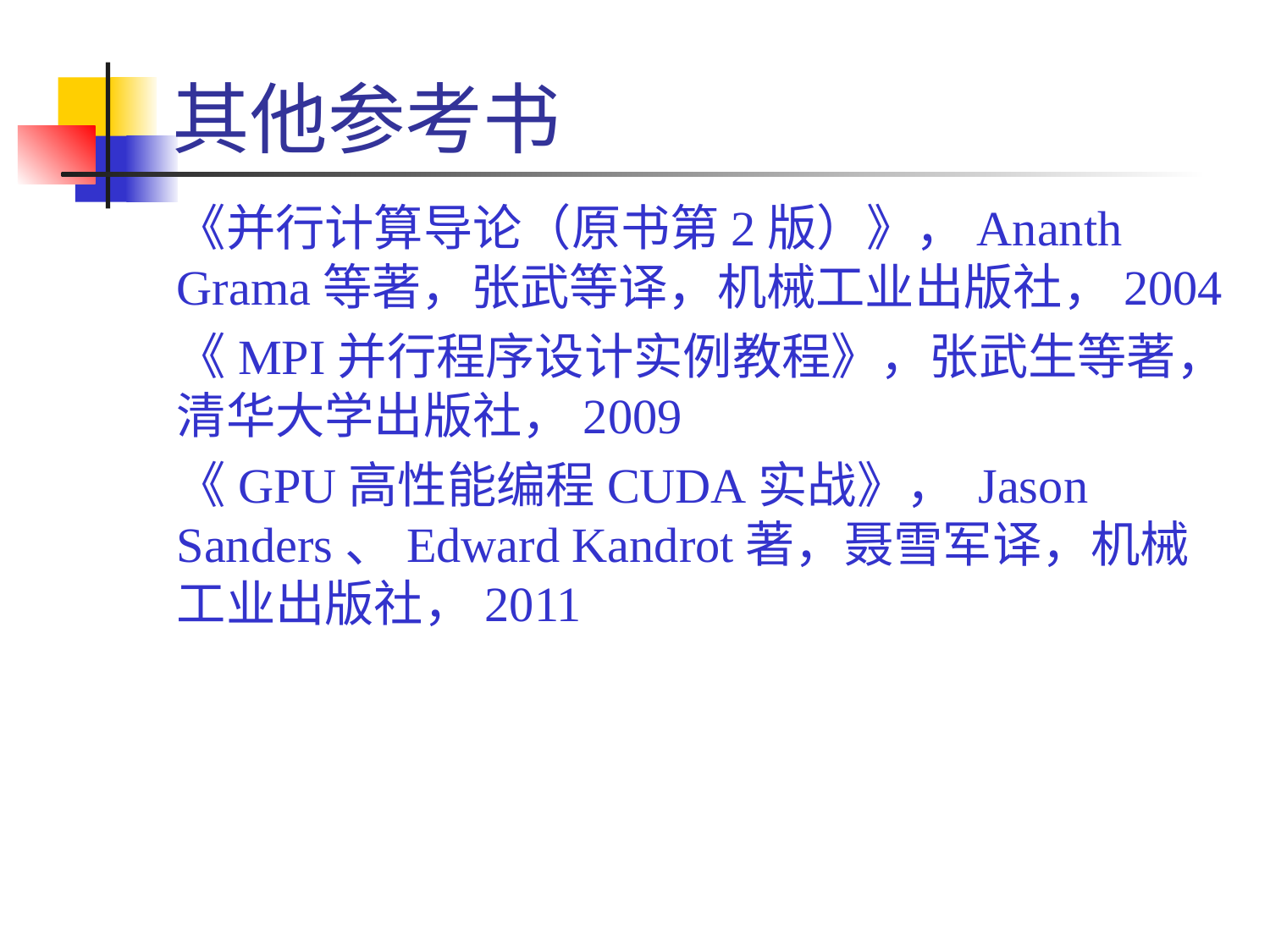

# 其他参考书
《并行计算导论（原书第2版）》，Ananth Grama等著，张武等译，机械工业出版社，2004
《MPI并行程序设计实例教程》，张武生等著，清华大学出版社，2009
《GPU高性能编程CUDA实战》， Jason Sanders、Edward Kandrot著，聂雪军译，机械工业出版社，2011